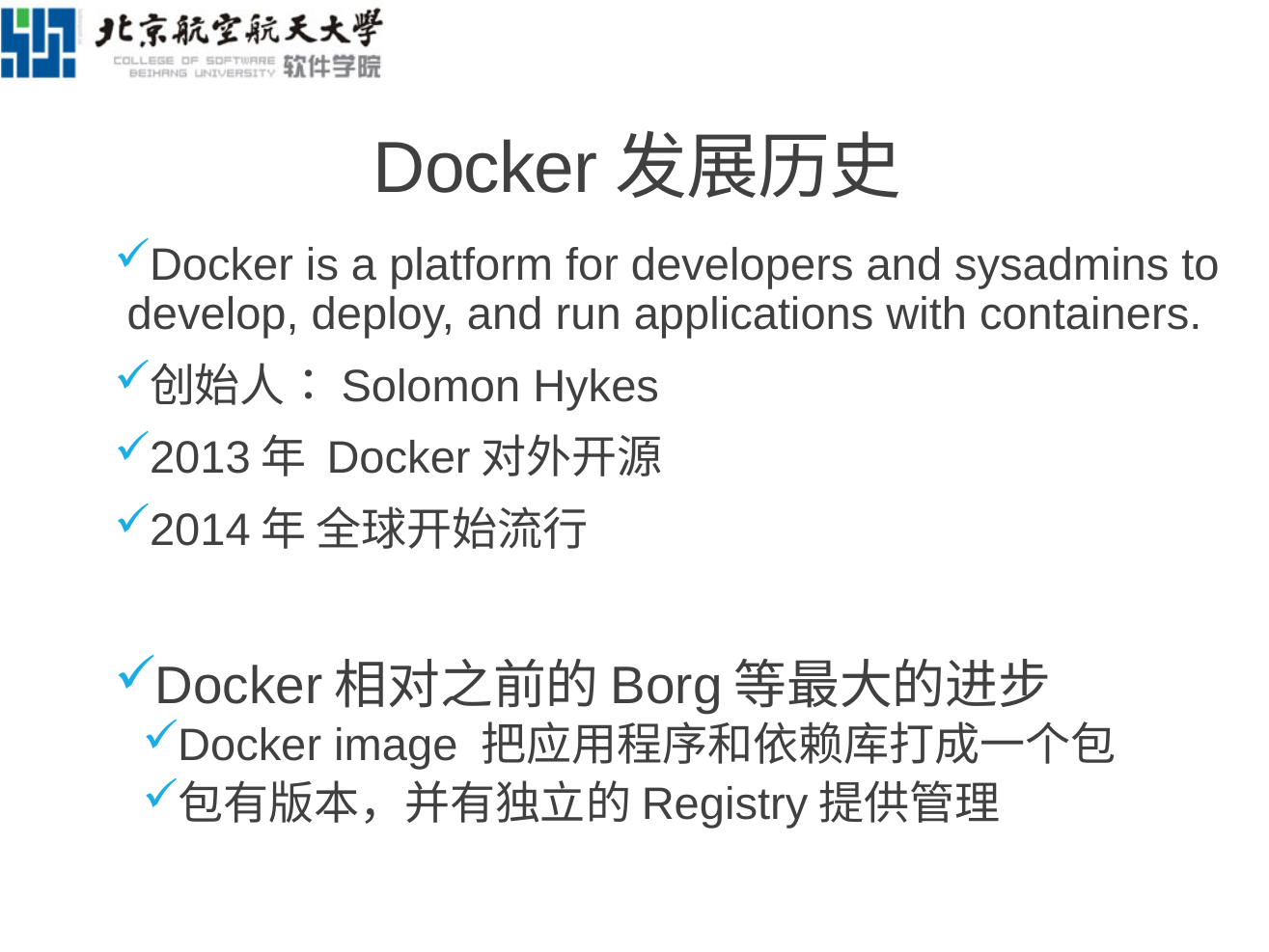

# Docker发展历史
Docker is a platform for developers and sysadmins to develop, deploy, and run applications with containers.
创始人：Solomon Hykes
2013年 Docker对外开源
2014年 全球开始流行

Docker相对之前的Borg等最大的进步
Docker image 把应用程序和依赖库打成一个包
包有版本，并有独立的Registry提供管理